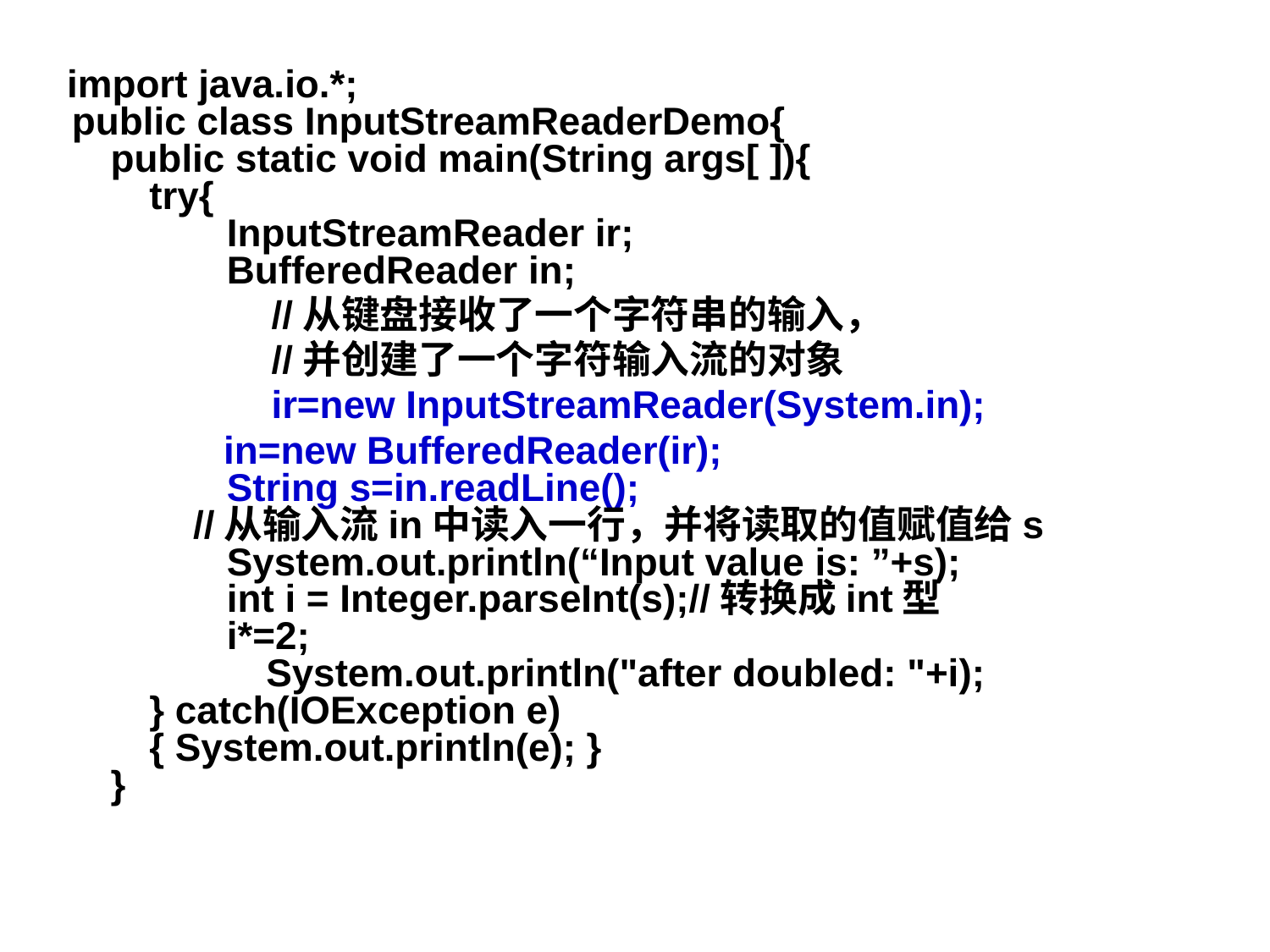

import java.io.*;
　　public class InputStreamReaderDemo{
　　　public static void main(String args[ ]){
　　　　try{
　　　　　　InputStreamReader ir;
　　　　　　BufferedReader in;
			   //从键盘接收了一个字符串的输入，
			   //并创建了一个字符输入流的对象
			   ir=new InputStreamReader(System.in);
　　　　　　     in=new BufferedReader(ir);
　　　　　　String s=in.readLine();
　                  //从输入流in中读入一行，并将读取的值赋值给s
　　　　　　System.out.println(“Input value is: ”+s);
　　　　　　int i = Integer.parseInt(s);//转换成int型
　　　　　　i*=2;
　		  System.out.println("after doubled: "+i);
　　　　} catch(IOException e)
　　　　{ System.out.println(e); }
　　　}